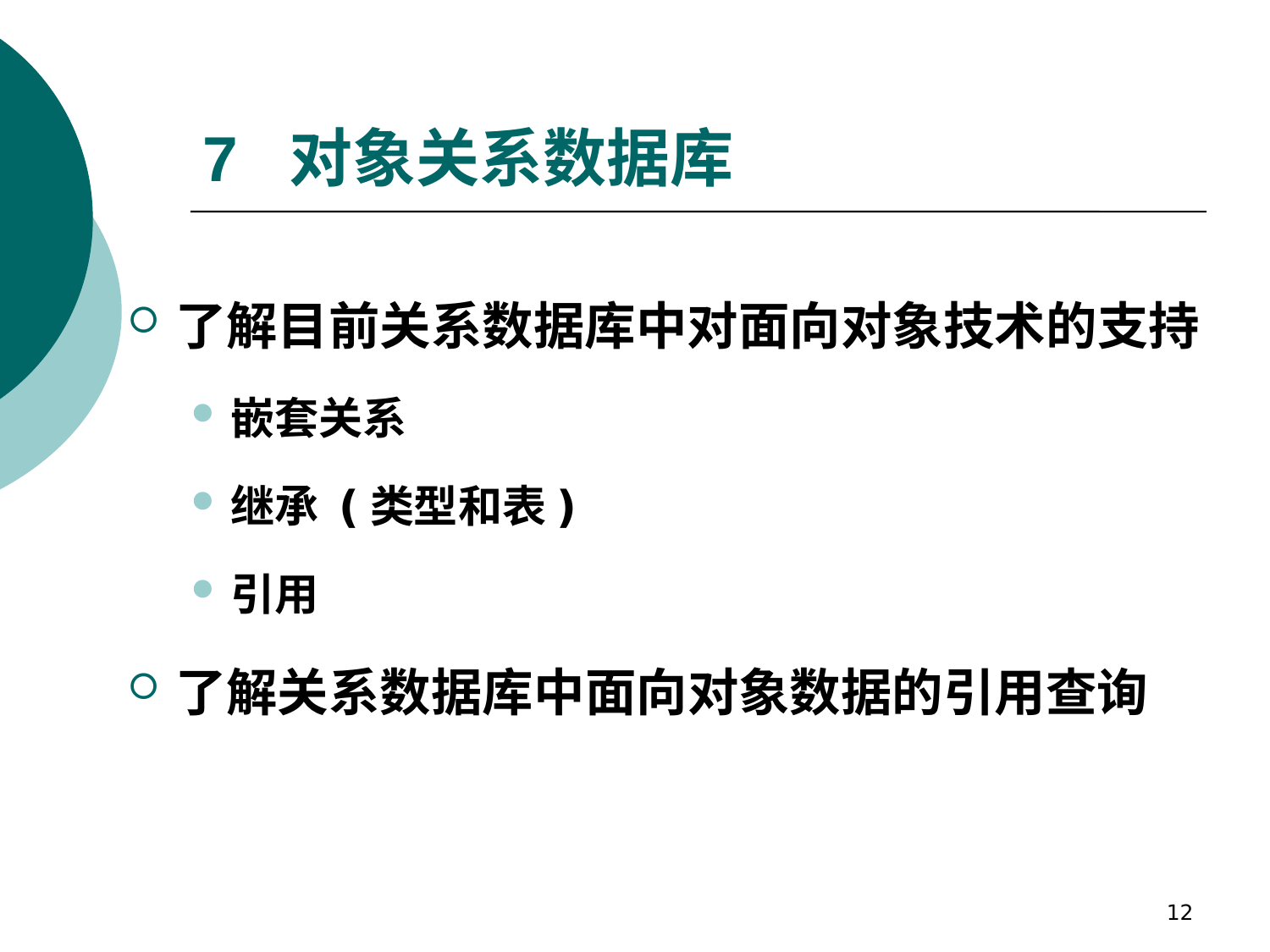

# 7  对象关系数据库
了解目前关系数据库中对面向对象技术的支持
嵌套关系
继承 (类型和表)
引用
了解关系数据库中面向对象数据的引用查询
12